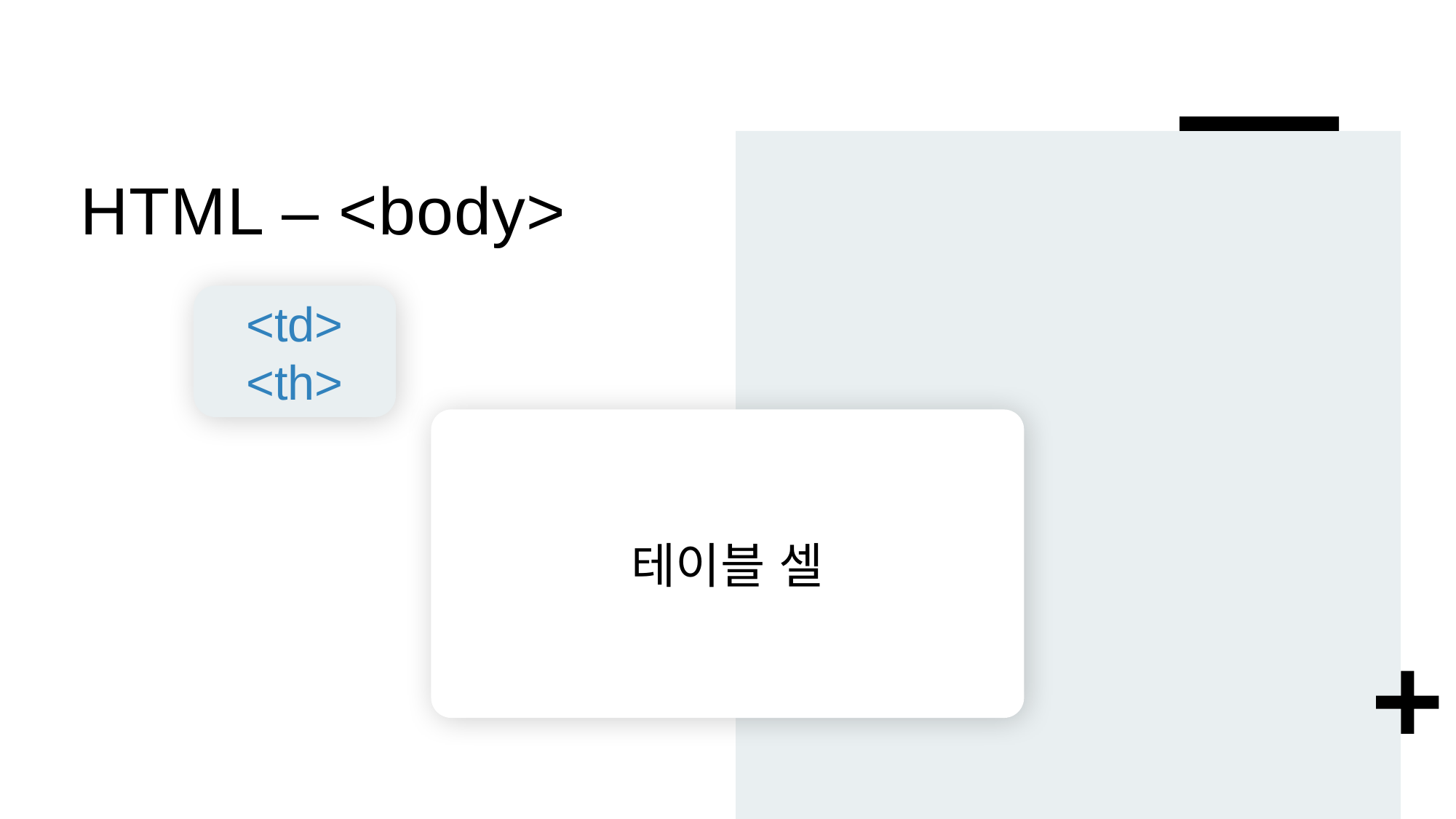

# HTML – <body>
<td>
<th>
테이블 셀